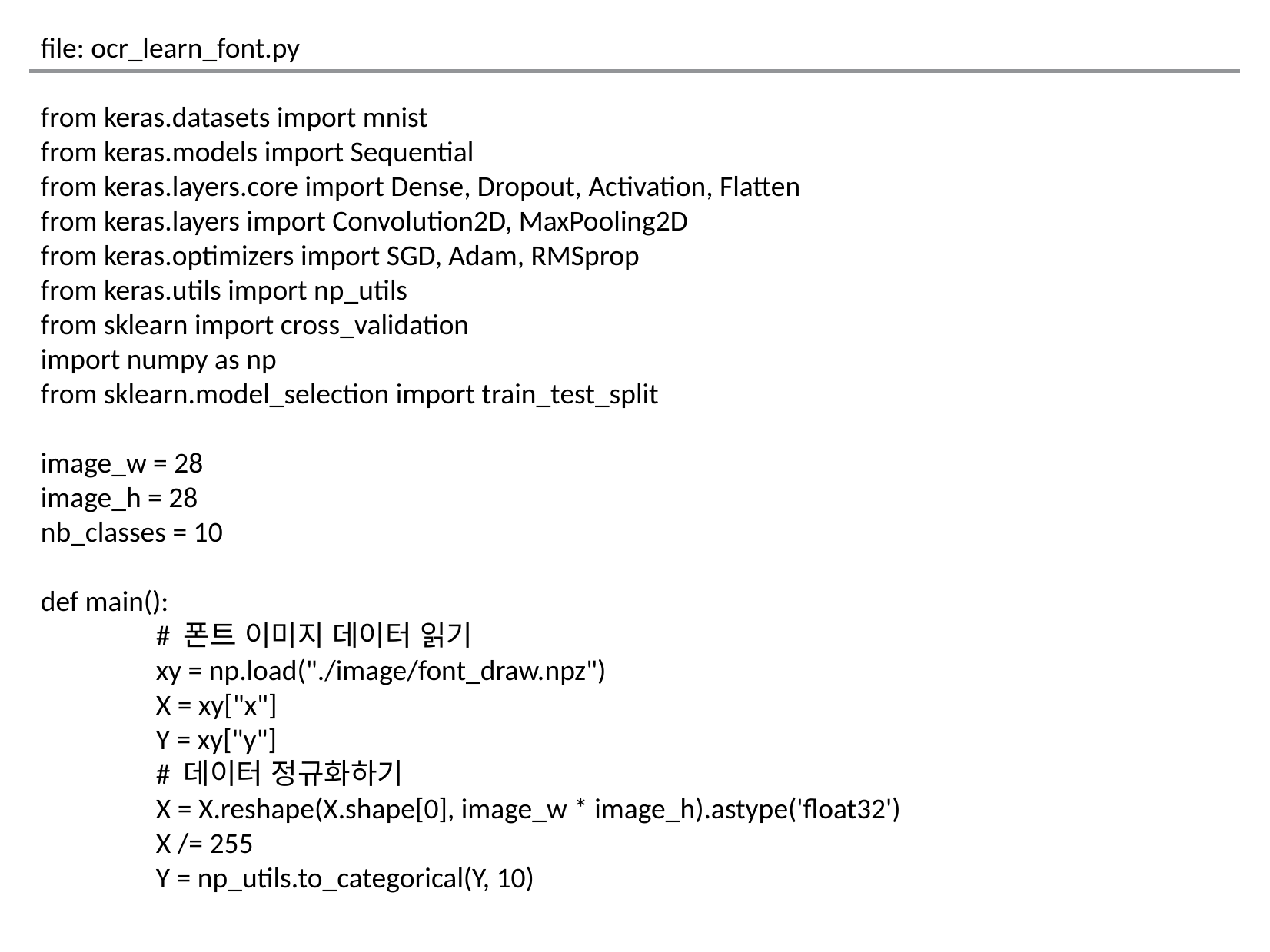

file: ocr_learn_font.py

from keras.datasets import mnist
from keras.models import Sequential
from keras.layers.core import Dense, Dropout, Activation, Flatten
from keras.layers import Convolution2D, MaxPooling2D
from keras.optimizers import SGD, Adam, RMSprop
from keras.utils import np_utils
from sklearn import cross_validation
import numpy as np
from sklearn.model_selection import train_test_split

image_w = 28
image_h = 28
nb_classes = 10

def main():
	# 폰트 이미지 데이터 읽기
	xy = np.load("./image/font_draw.npz")
	X = xy["x"]
	Y = xy["y"]
	# 데이터 정규화하기
	X = X.reshape(X.shape[0], image_w * image_h).astype('float32')
	X /= 255
	Y = np_utils.to_categorical(Y, 10)